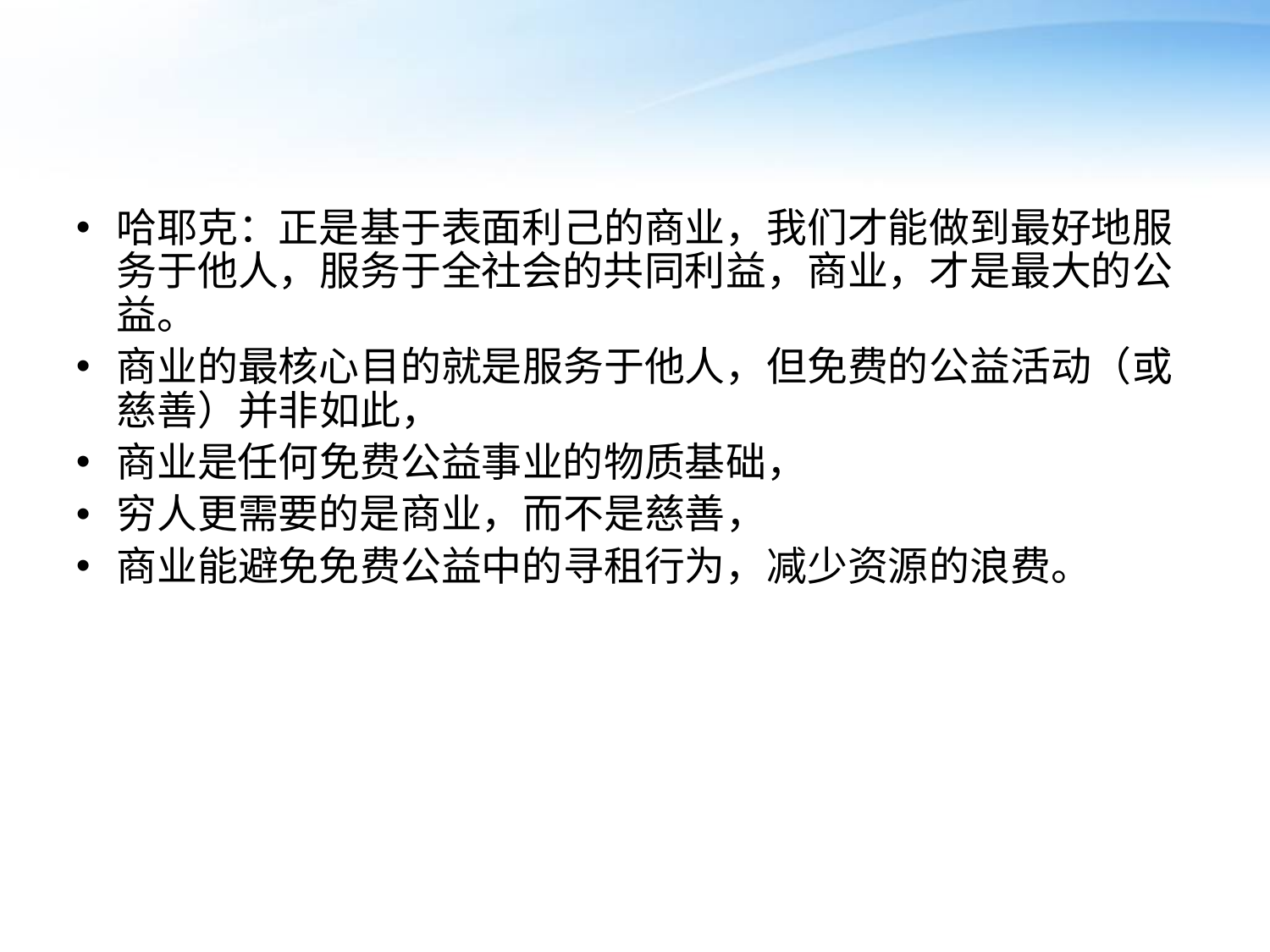

#
哈耶克：正是基于表面利己的商业，我们才能做到最好地服务于他人，服务于全社会的共同利益，商业，才是最大的公益。
商业的最核心目的就是服务于他人，但免费的公益活动（或慈善）并非如此，
商业是任何免费公益事业的物质基础，
穷人更需要的是商业，而不是慈善，
商业能避免免费公益中的寻租行为，减少资源的浪费。